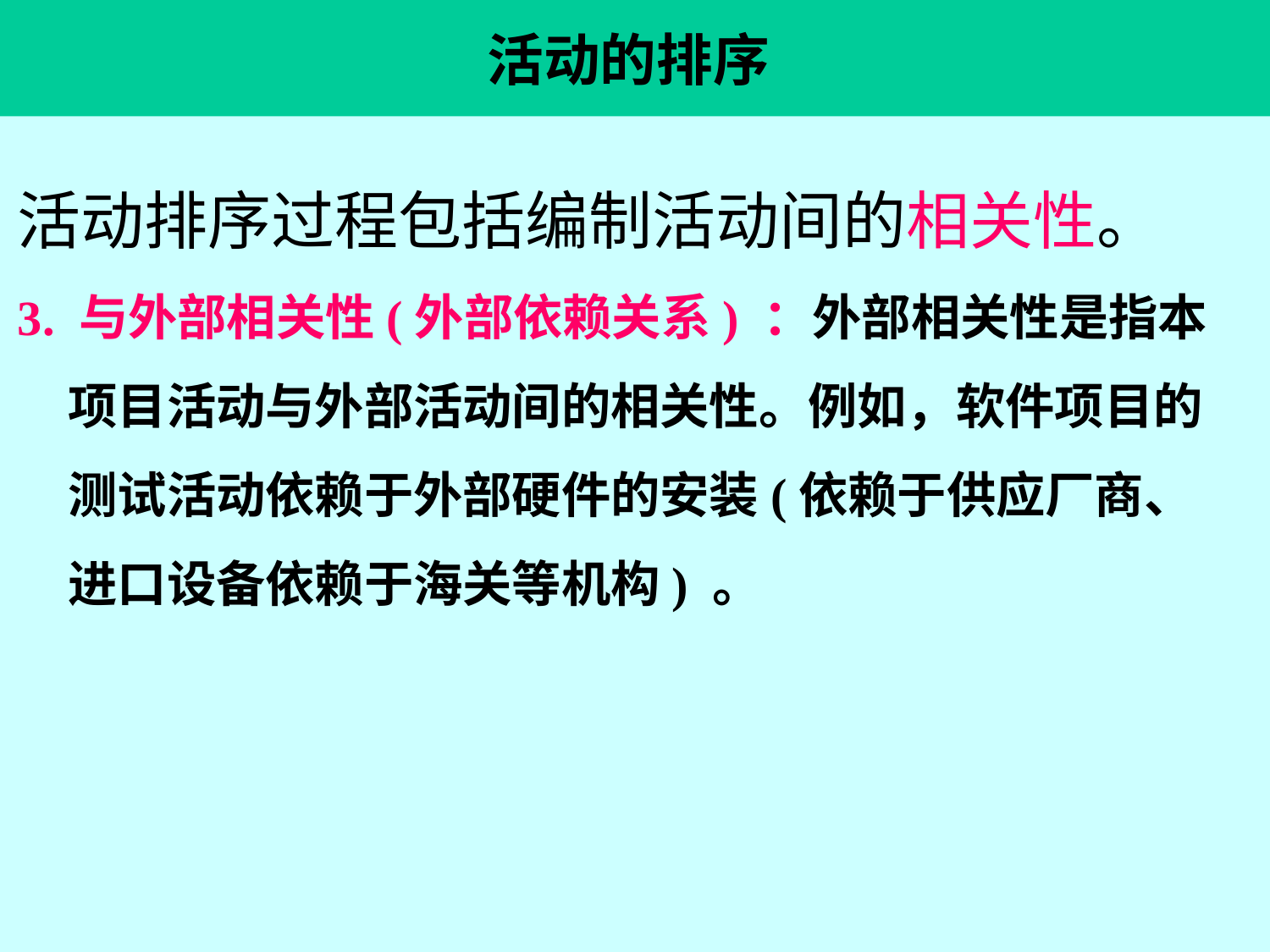

# 活动的排序
活动排序过程包括编制活动间的相关性。
3. 与外部相关性(外部依赖关系) ：外部相关性是指本项目活动与外部活动间的相关性。例如，软件项目的测试活动依赖于外部硬件的安装(依赖于供应厂商、进口设备依赖于海关等机构) 。